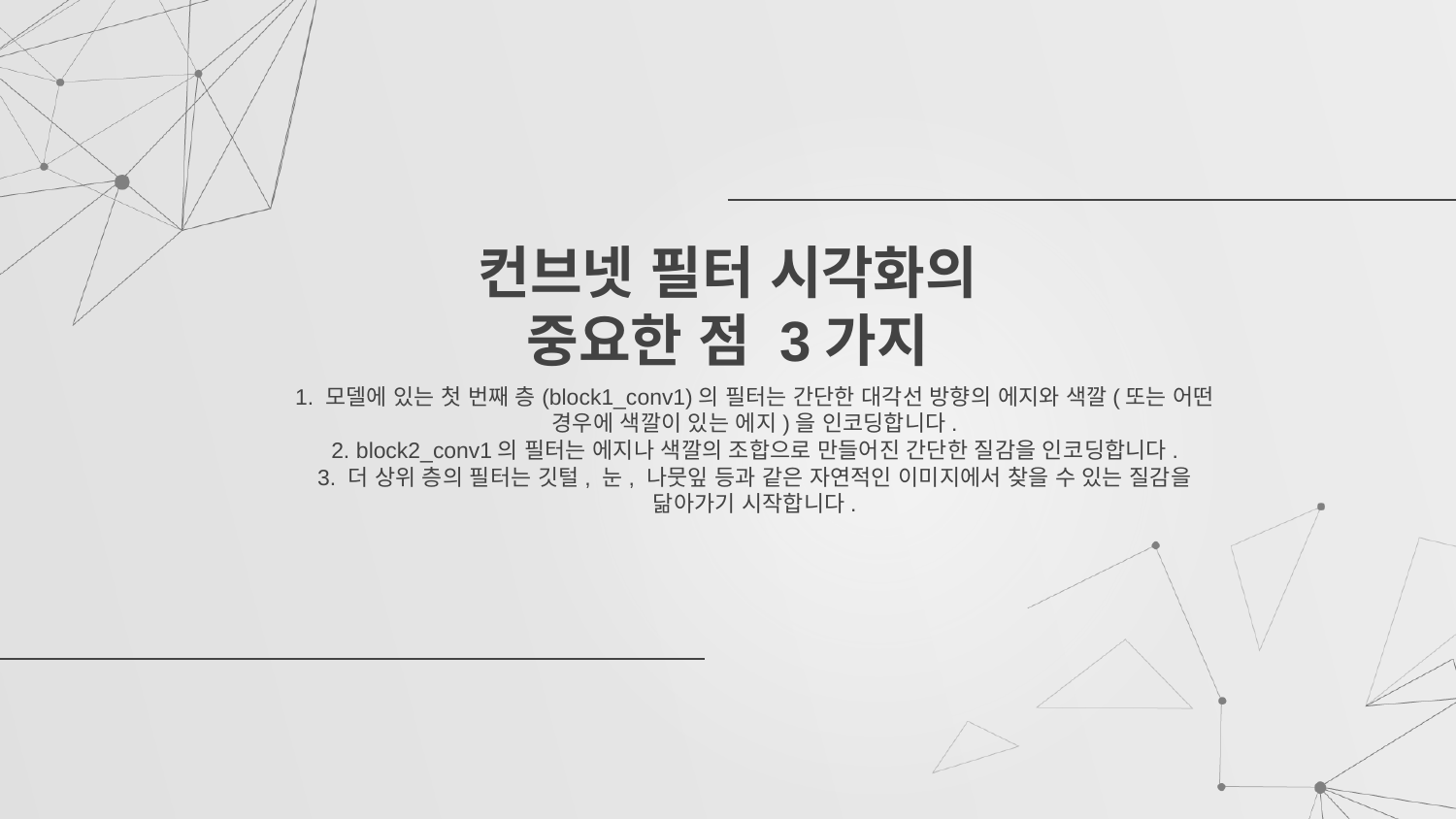

# 컨브넷 필터 시각화의 중요한 점 3가지
1. 모델에 있는 첫 번째 층(block1_conv1)의 필터는 간단한 대각선 방향의 에지와 색깔(또는 어떤 경우에 색깔이 있는 에지)을 인코딩합니다.
2. block2_conv1의 필터는 에지나 색깔의 조합으로 만들어진 간단한 질감을 인코딩합니다.
3. 더 상위 층의 필터는 깃털, 눈, 나뭇잎 등과 같은 자연적인 이미지에서 찾을 수 있는 질감을 닮아가기 시작합니다.